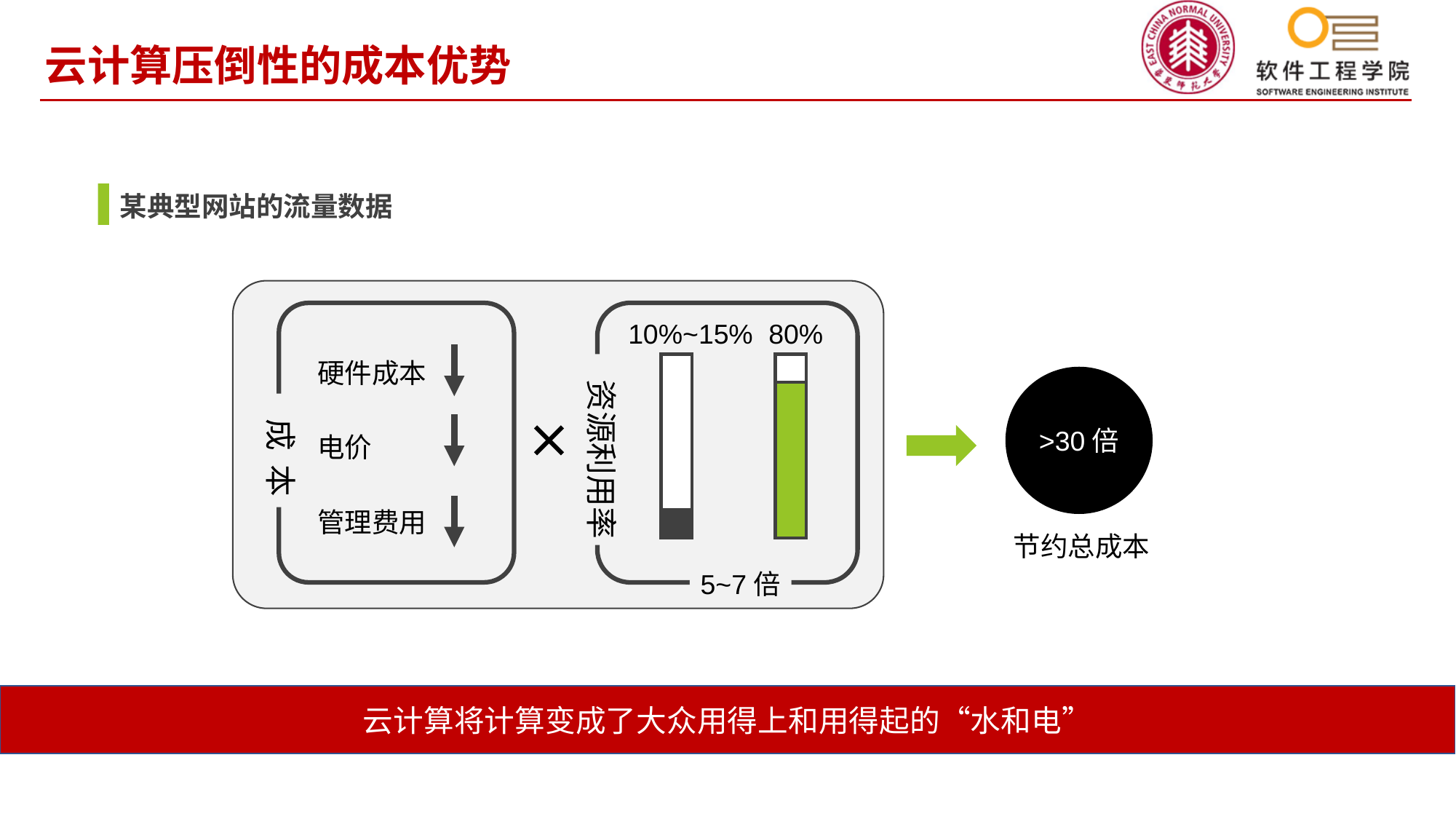

云计算压倒性的成本优势

某典型网站的流量数据

10%~15%
80%
硬件成本
 资源利用率

>30倍

 成  本

电价

管理费用

节约总成本
5~7倍
云计算将计算变成了大众用得上和用得起的“水和电”